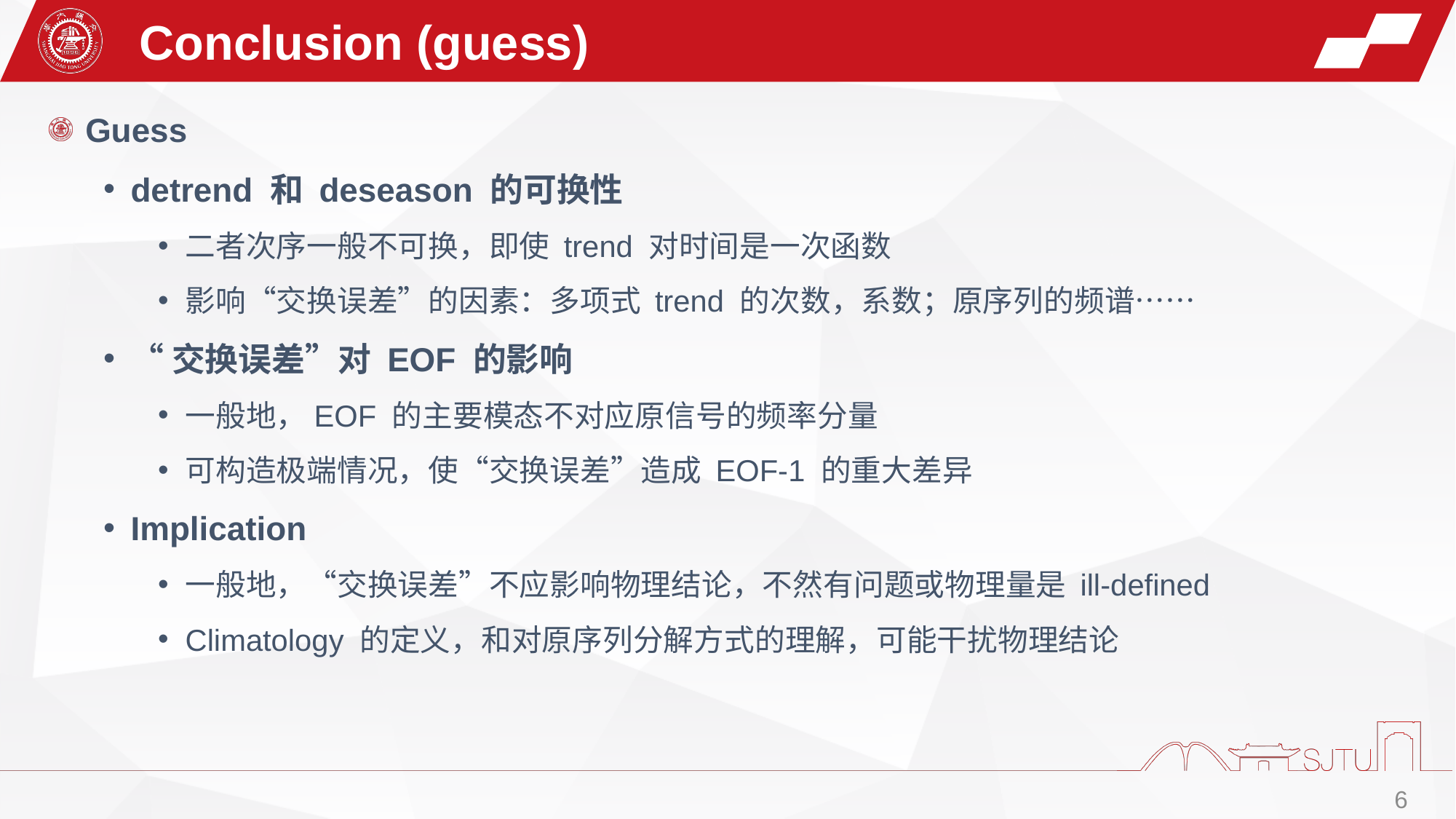

Conclusion (guess)
 Guess
detrend 和 deseason 的可换性
二者次序一般不可换，即使 trend 对时间是一次函数
影响“交换误差”的因素：多项式 trend 的次数，系数；原序列的频谱……
“交换误差”对 EOF 的影响
一般地，EOF 的主要模态不对应原信号的频率分量
可构造极端情况，使“交换误差”造成 EOF-1 的重大差异
Implication
一般地，“交换误差”不应影响物理结论，不然有问题或物理量是 ill-defined
Climatology 的定义，和对原序列分解方式的理解，可能干扰物理结论

6